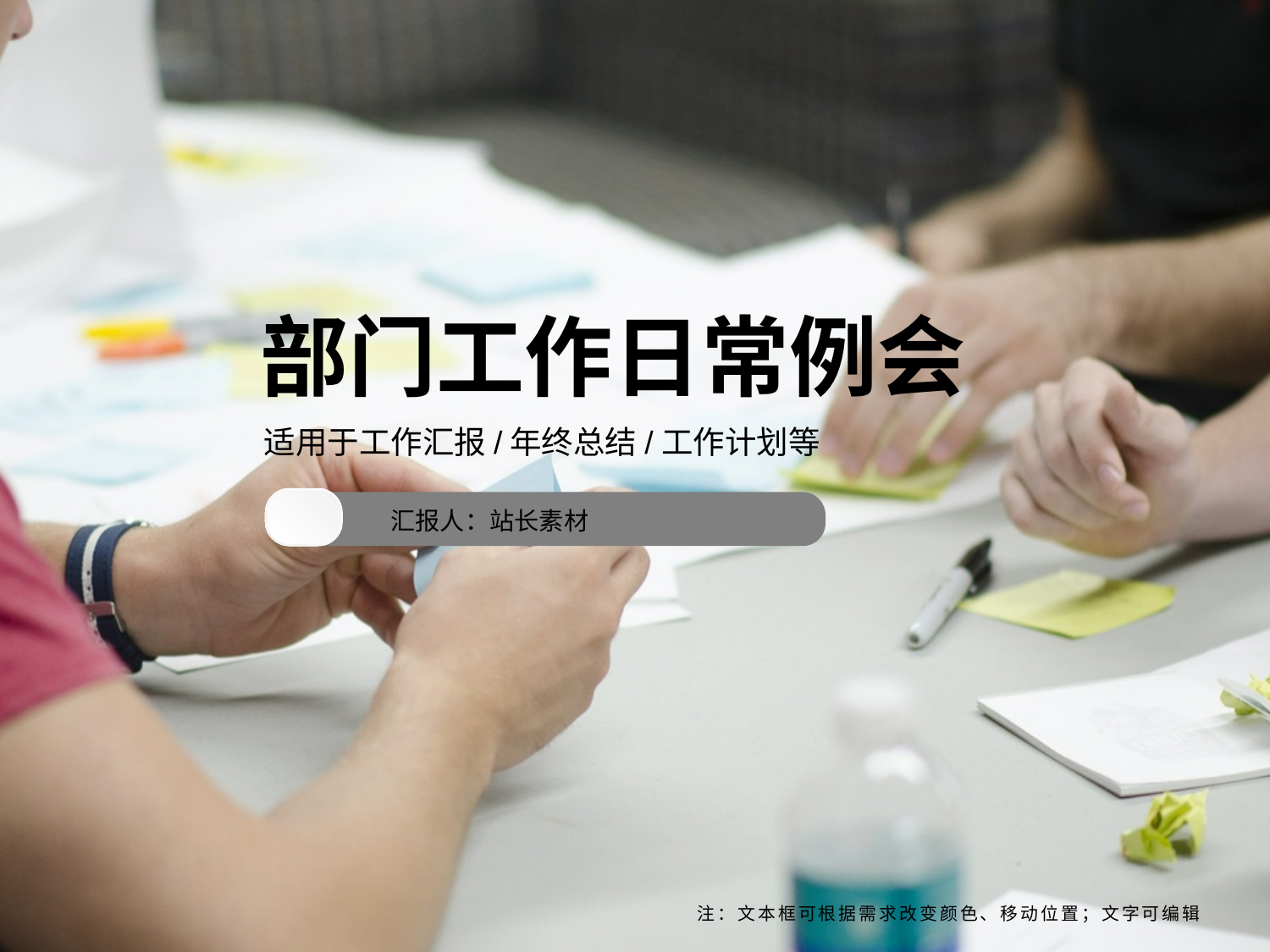

部门工作日常例会
适用于工作汇报/年终总结/工作计划等

汇报人：站长素材
注：文本框可根据需求改变颜色、移动位置；文字可编辑